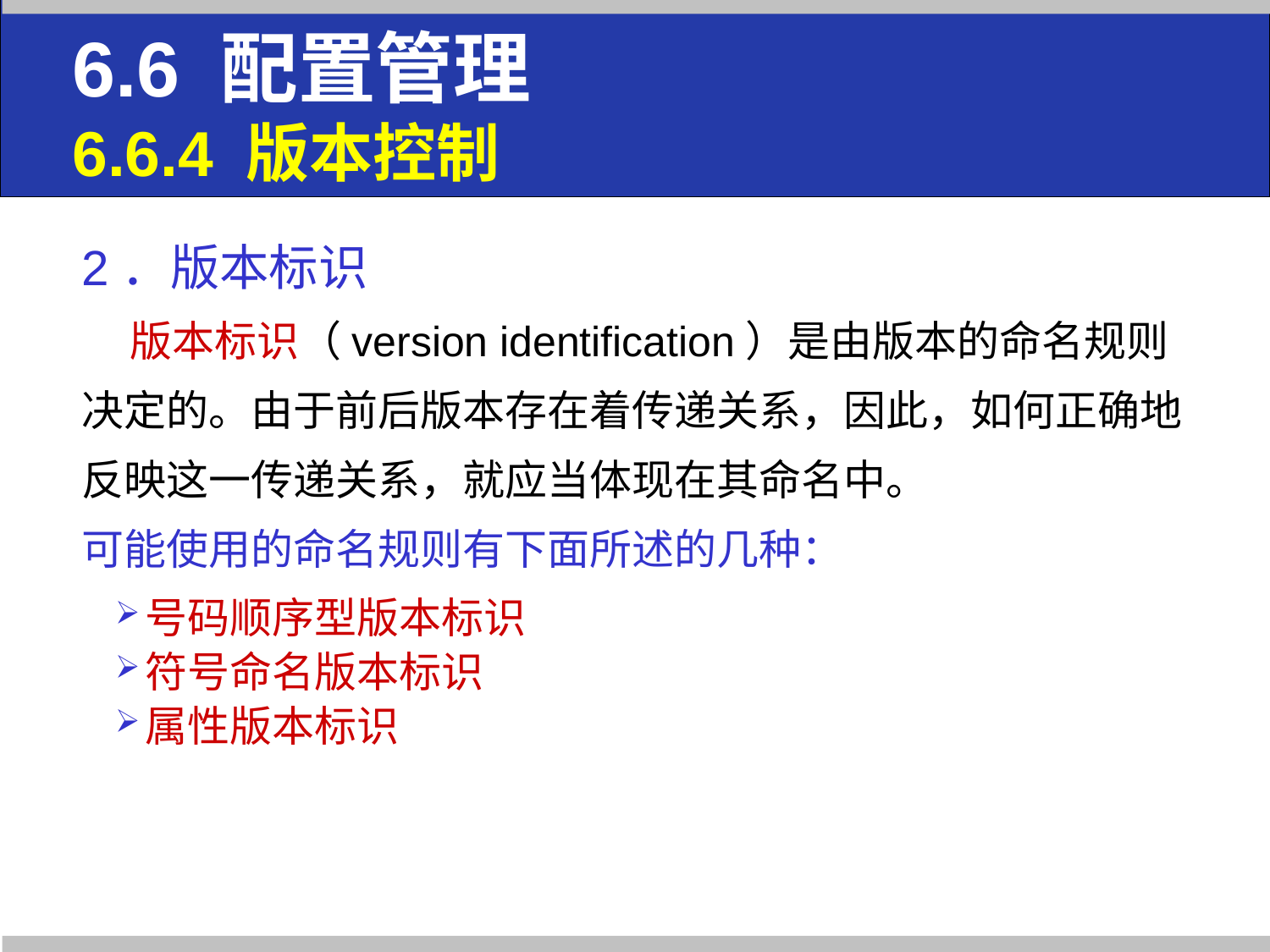

6.6 配置管理
6.6.4 版本控制
2．版本标识
    版本标识（version identification）是由版本的命名规则
决定的。由于前后版本存在着传递关系，因此，如何正确地
反映这一传递关系，就应当体现在其命名中。
可能使用的命名规则有下面所述的几种：
号码顺序型版本标识
符号命名版本标识
属性版本标识

837